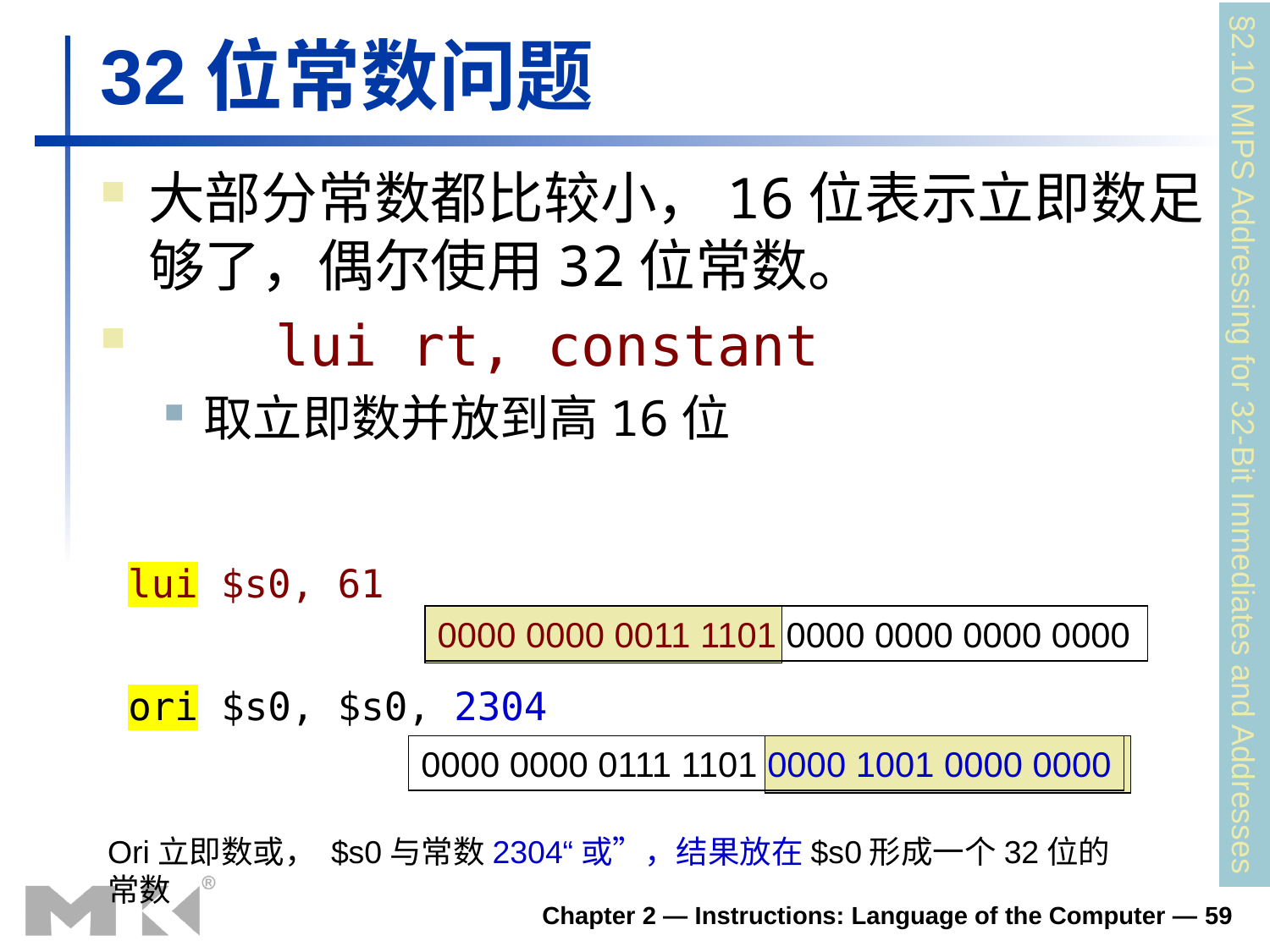

# 32位常数问题
大部分常数都比较小，16位表示立即数足够了，偶尔使用32位常数。
	lui rt, constant
取立即数并放到高16位
§2.10 MIPS Addressing for 32-Bit Immediates and Addresses
lui $s0, 61

0000 0000 0011 1101 0000 0000 0000 0000
ori $s0, $s0, 2304
0000 0000 0111 1101 0000 1001 0000 0000

Ori立即数或， $s0与常数2304“或”，结果放在$s0形成一个32位的常数
Chapter 2 — Instructions: Language of the Computer — 59